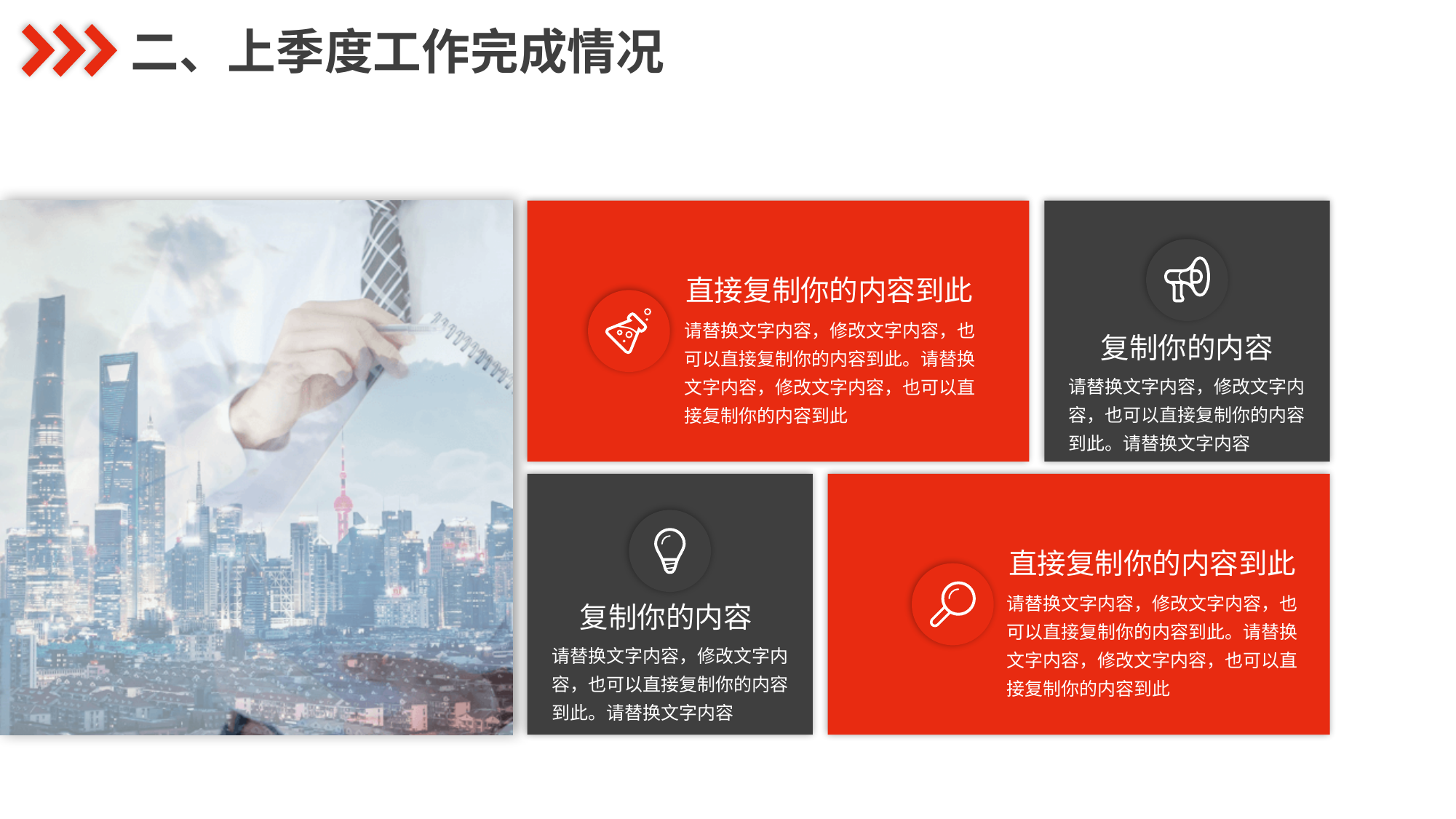

二、上季度工作完成情况

直接复制你的内容到此
请替换文字内容，修改文字内容，也可以直接复制你的内容到此。请替换文字内容，修改文字内容，也可以直接复制你的内容到此

复制你的内容
请替换文字内容，修改文字内容，也可以直接复制你的内容到此。请替换文字内容

复制你的内容
请替换文字内容，修改文字内容，也可以直接复制你的内容到此。请替换文字内容

直接复制你的内容到此
请替换文字内容，修改文字内容，也可以直接复制你的内容到此。请替换文字内容，修改文字内容，也可以直接复制你的内容到此